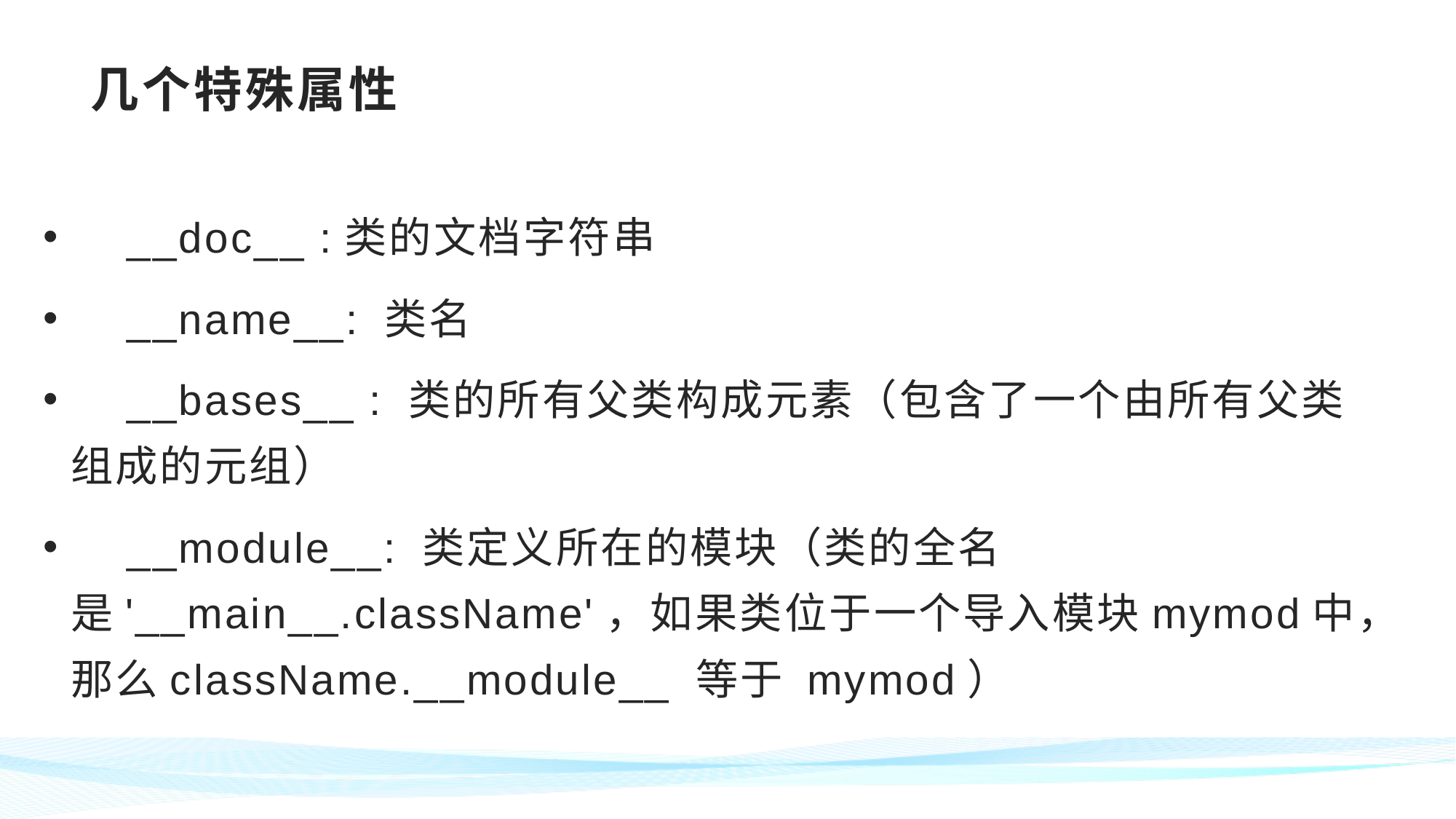

# 几个特殊属性

    __doc__ :类的文档字符串
    __name__: 类名
    __bases__ : 类的所有父类构成元素（包含了一个由所有父类组成的元组）
    __module__: 类定义所在的模块（类的全名是'__main__.className'，如果类位于一个导入模块mymod中，那么className.__module__ 等于 mymod）